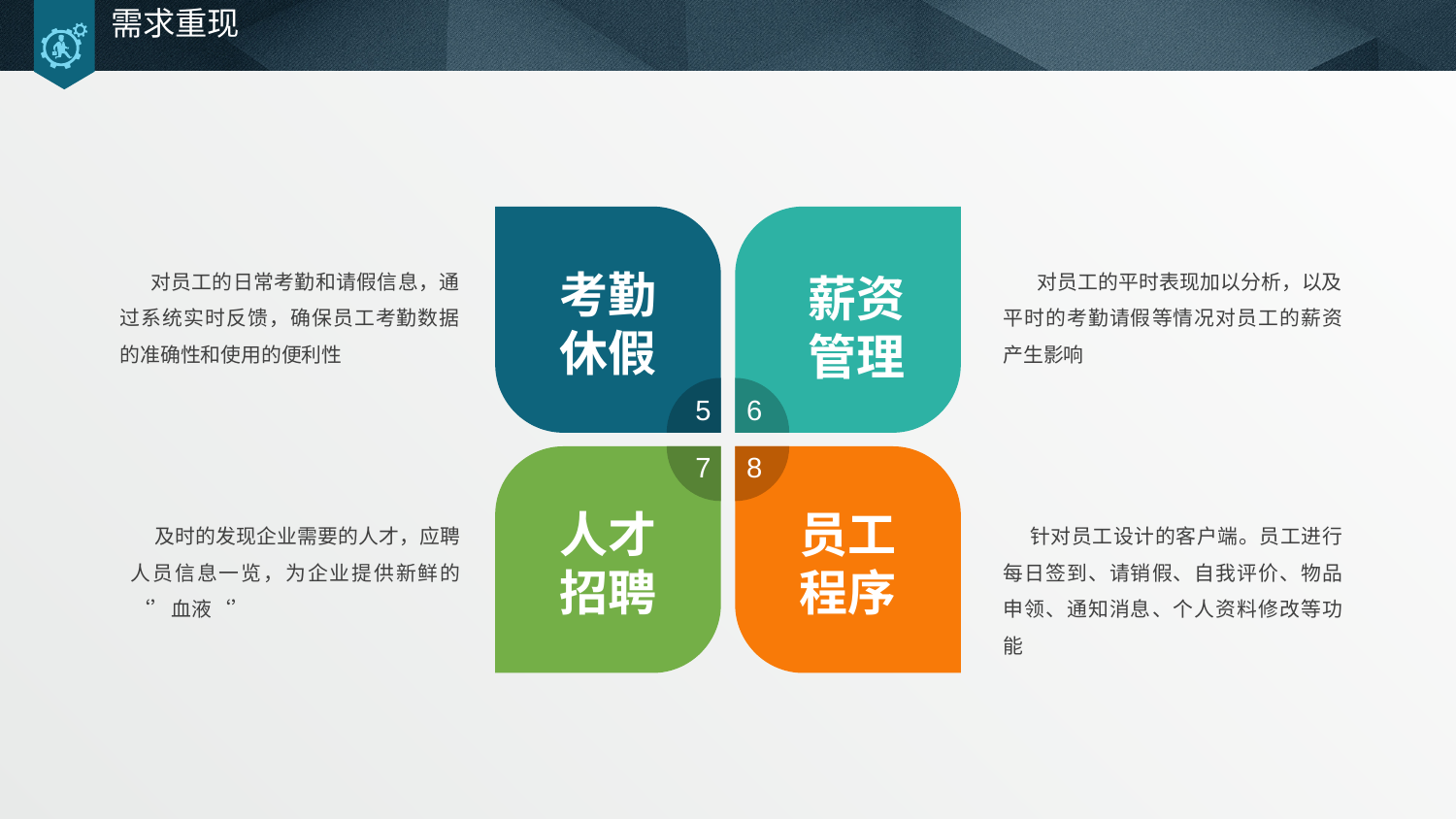

需求重现

     对员工的日常考勤和请假信息，通过系统实时反馈，确保员工考勤数据的准确性和使用的便利性
考勤休假
      对员工的平时表现加以分析，以及平时的考勤请假等情况对员工的薪资产生影响
薪资管理

5
6

7
8
人才招聘
员工程序
    及时的发现企业需要的人才，应聘人员信息一览，为企业提供新鲜的‘’血液‘’
    针对员工设计的客户端。员工进行每日签到、请销假、自我评价、物品申领、通知消息、个人资料修改等功能